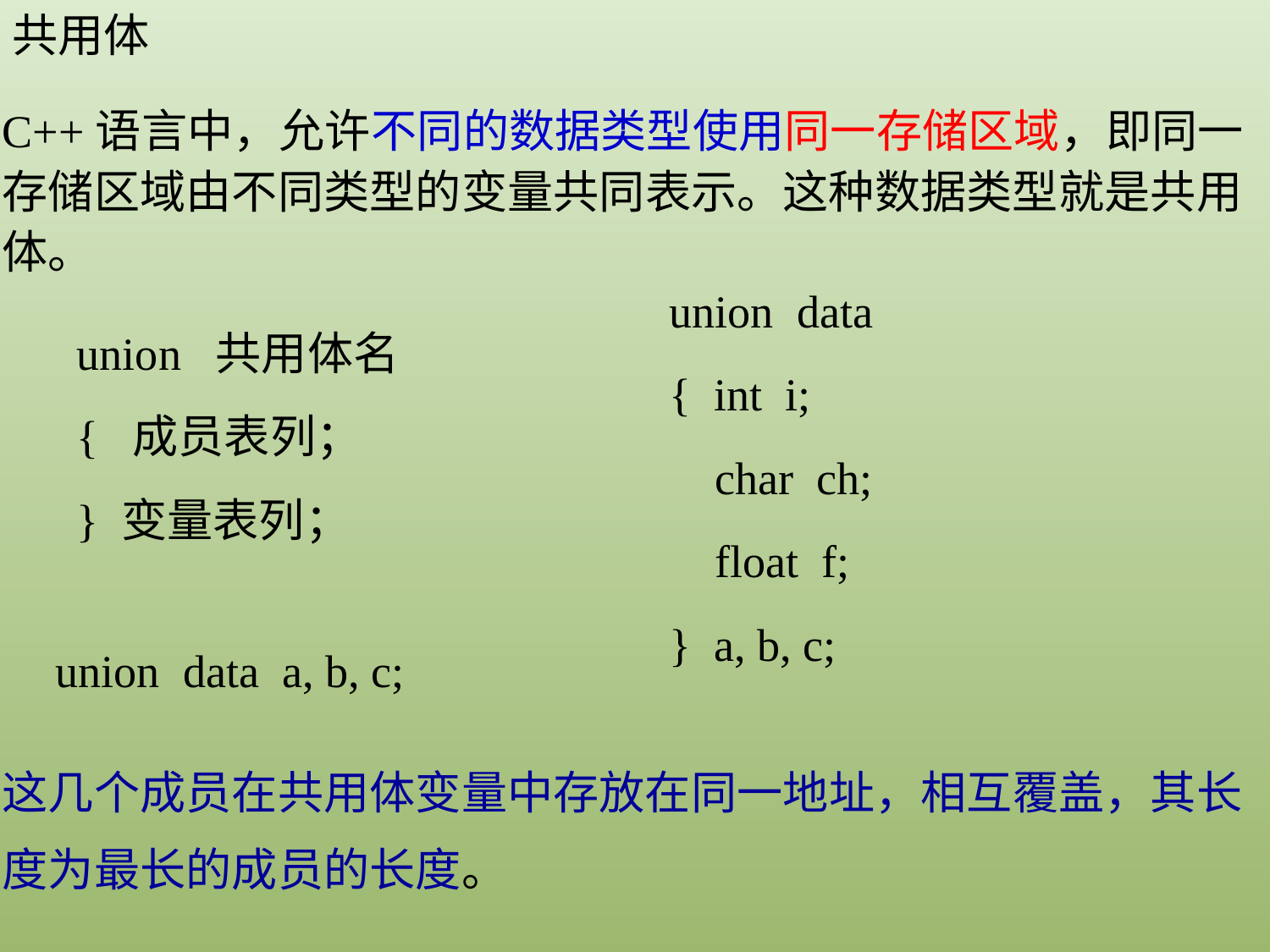

共用体
C++语言中，允许不同的数据类型使用同一存储区域，即同一存储区域由不同类型的变量共同表示。这种数据类型就是共用体。
union  data
{  int  i;
    char  ch;
    float  f;
}  a, b, c;
union  共用体名
{  成员表列；
} 变量表列；
union  data  a, b, c;
这几个成员在共用体变量中存放在同一地址，相互覆盖，其长度为最长的成员的长度。
402